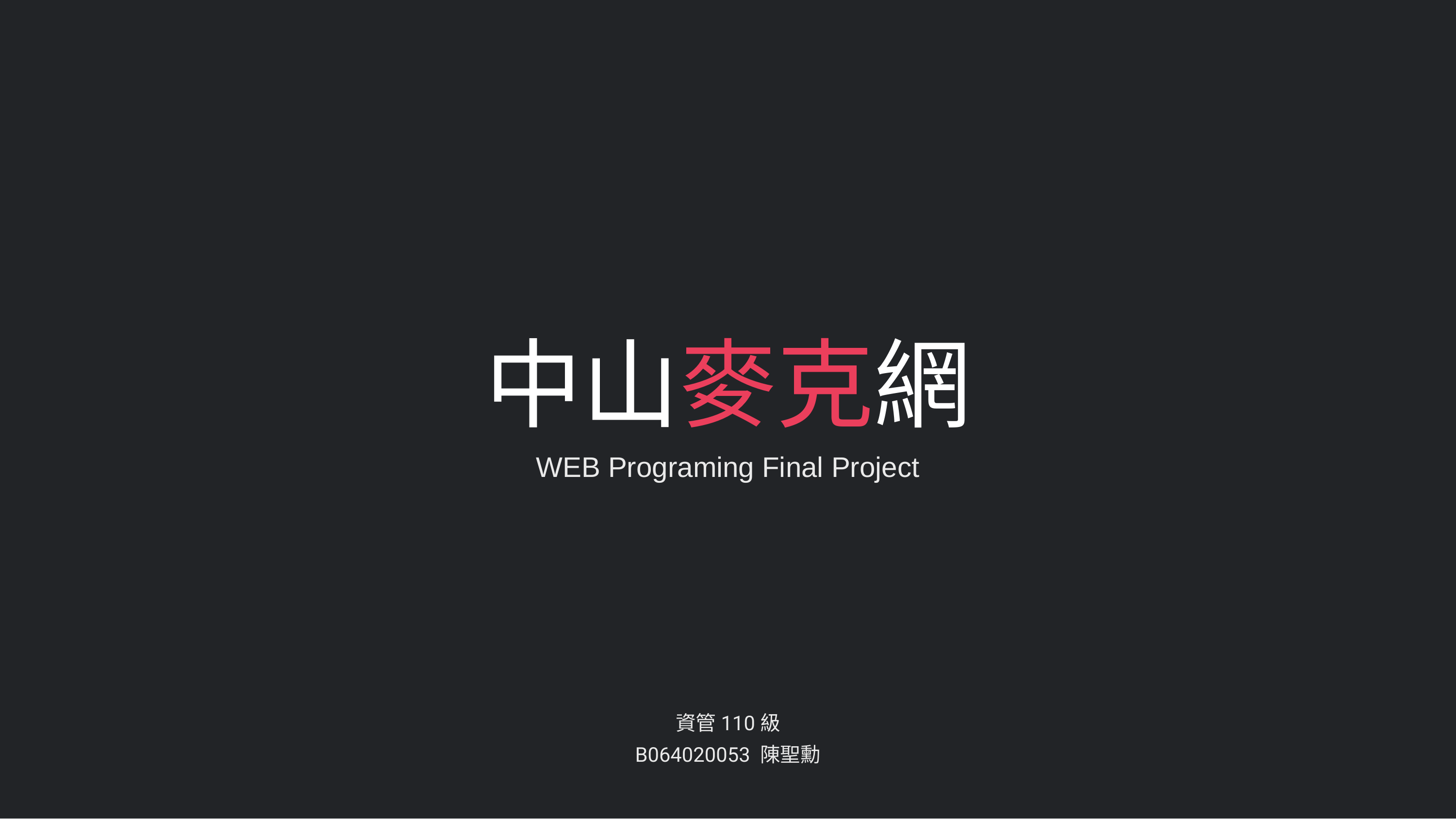

# 中山麥克網
WEB Programing Final Project
資管110級
B064020053 陳聖勳